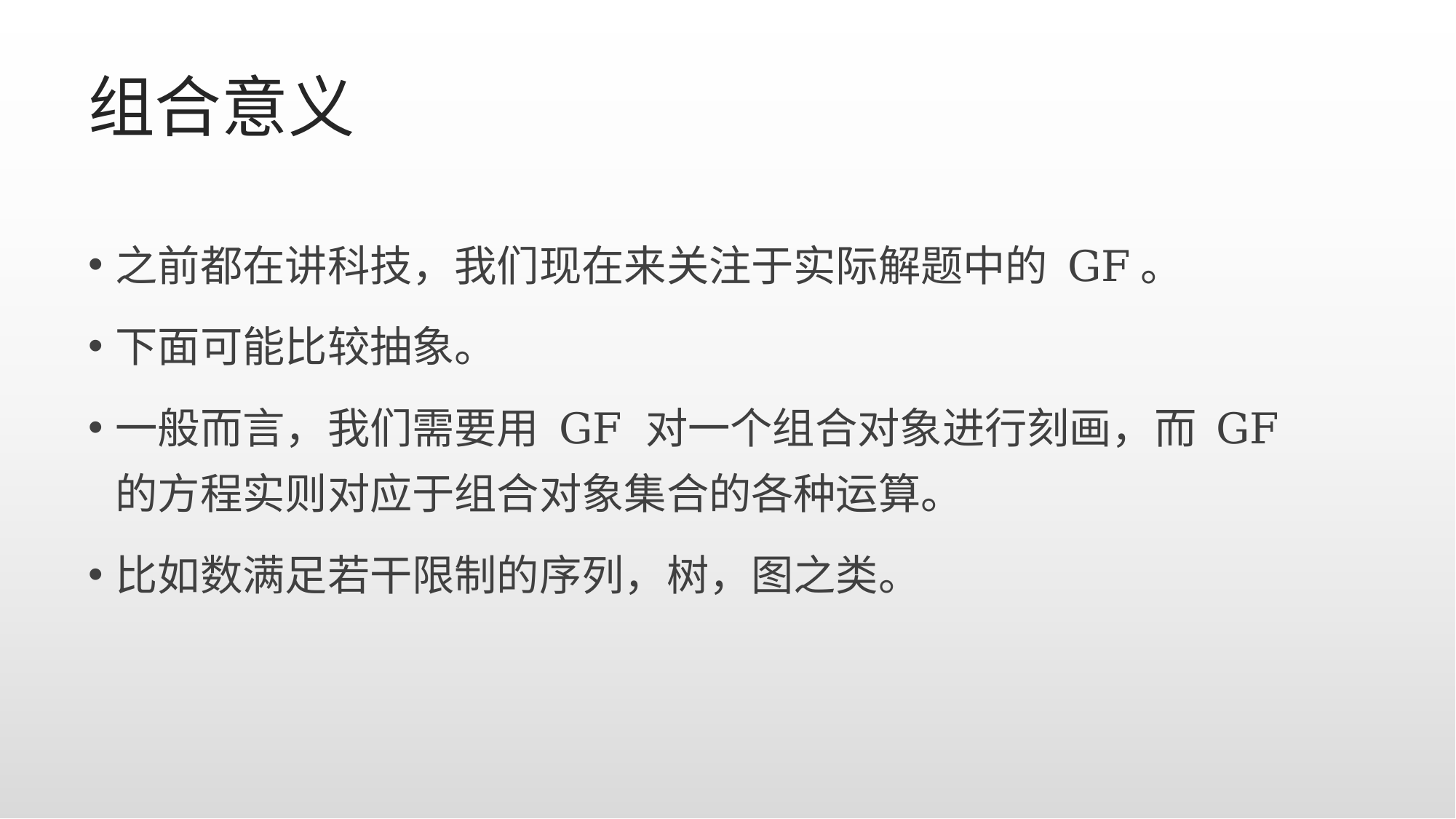

# 组合意义
之前都在讲科技，我们现在来关注于实际解题中的 GF。
下面可能比较抽象。
一般而言，我们需要用 GF 对一个组合对象进行刻画，而 GF 的方程实则对应于组合对象集合的各种运算。
比如数满足若干限制的序列，树，图之类。